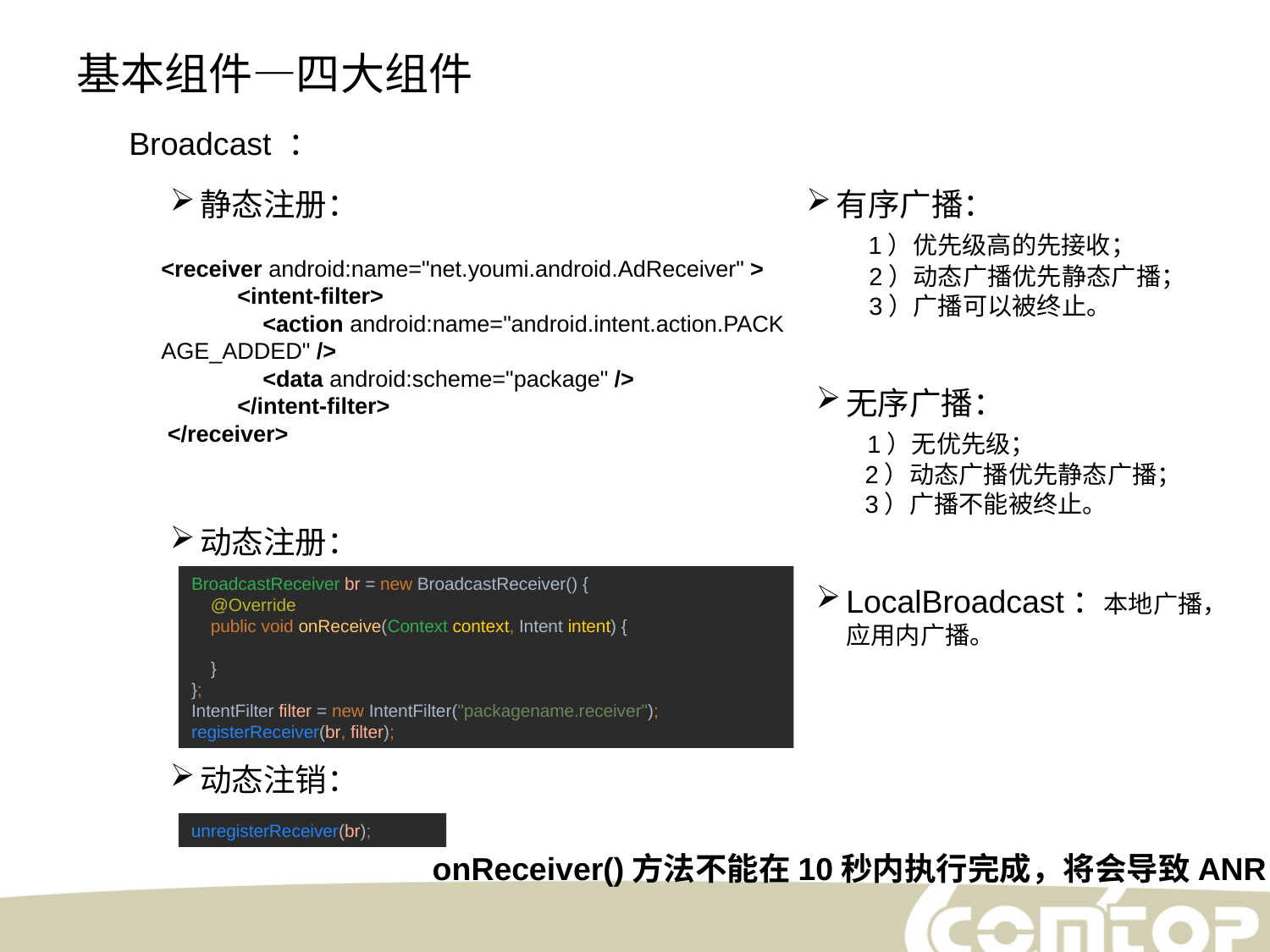

基本组件—四大组件
Broadcast ：
静态注册：
有序广播：
       1）优先级高的先接收；
         2）动态广播优先静态广播；
         3）广播可以被终止。
<receiver android:name="net.youmi.android.AdReceiver" >
            <intent-filter>
                <action android:name="android.intent.action.PACKAGE_ADDED" />
                <data android:scheme="package" />
            </intent-filter>
 </receiver>
无序广播：
      1）无优先级；
       2）动态广播优先静态广播；
       3）广播不能被终止。
动态注册：
BroadcastReceiver br = new BroadcastReceiver() {
    @Override
    public void onReceive(Context context, Intent intent) {
    }
};
IntentFilter filter = new IntentFilter("packagename.receiver");
registerReceiver(br, filter);
LocalBroadcast：本地广播，应用内广播。
动态注销：
unregisterReceiver(br);
onReceiver()方法不能在10秒内执行完成，将会导致ANR